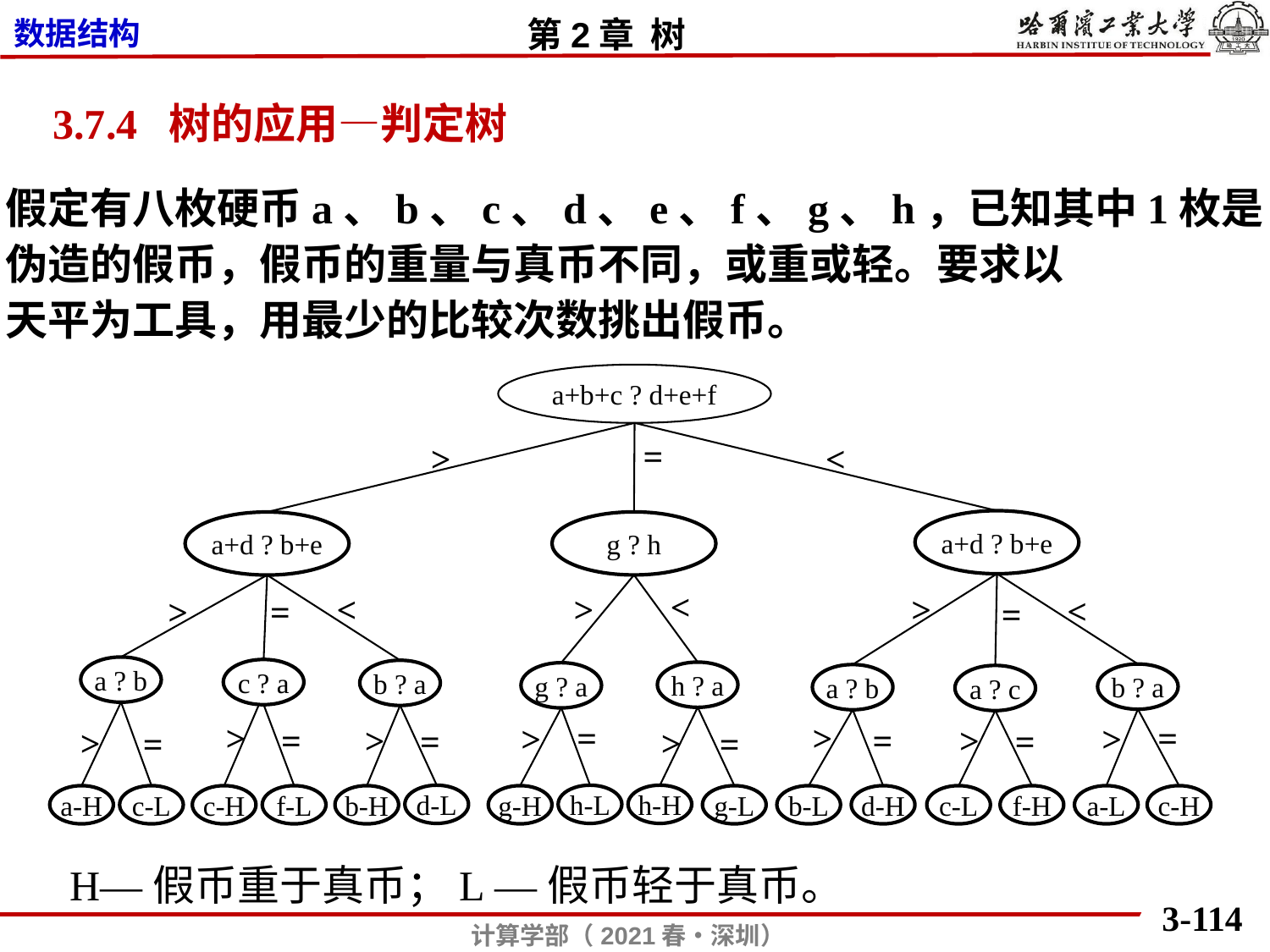

3.7.4  树的应用—判定树
假定有八枚硬币a、b、c、d、e、f、g、h，已知其中1枚是
伪造的假币，假币的重量与真币不同，或重或轻。要求以
天平为工具，用最少的比较次数挑出假币。
a+b+c ? d+e+f
=
>
<
a+d ? b+e
g ? h
a+d ? b+e
<
<
>
>
<
>
=
=
a ? b
c ? a
b ? a
h ? a
g ? a
b ? a
a ? b
a ? c
>
=
>
=
>
>
=
>
=
>
=
=
>
>
=
=
d-L
h-L
h-H
a-H
c-L
c-H
f-L
b-H
g-H
g-L
b-L
d-H
c-L
f-H
a-L
c-H
H—假币重于真币；L —假币轻于真币。